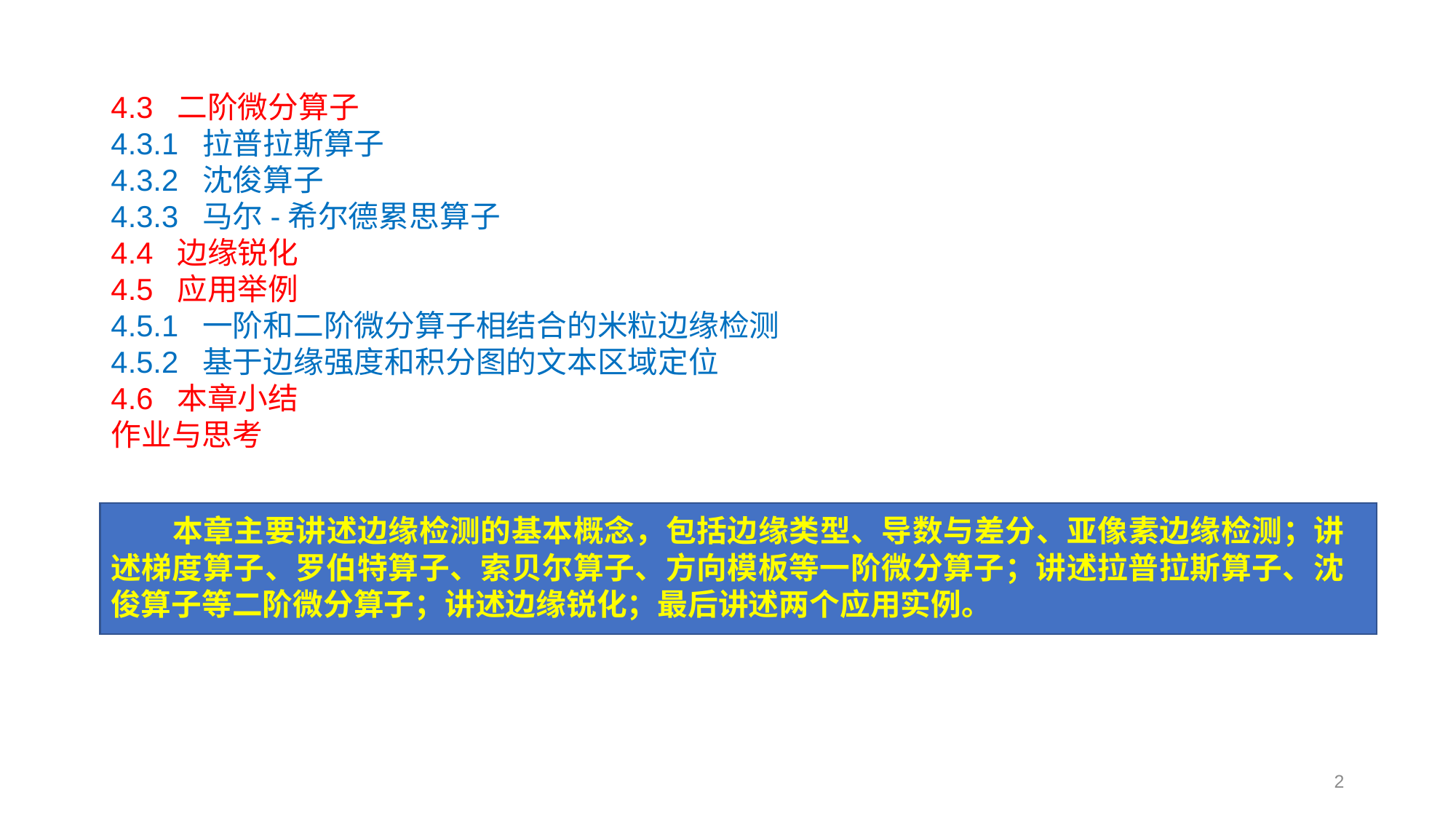

4.3  二阶微分算子
4.3.1  拉普拉斯算子
4.3.2  沈俊算子
4.3.3  马尔-希尔德累思算子
4.4  边缘锐化
4.5  应用举例
4.5.1  一阶和二阶微分算子相结合的米粒边缘检测
4.5.2  基于边缘强度和积分图的文本区域定位
4.6  本章小结
作业与思考

   本章主要讲述边缘检测的基本概念，包括边缘类型、导数与差分、亚像素边缘检测；讲述梯度算子、罗伯特算子、索贝尔算子、方向模板等一阶微分算子；讲述拉普拉斯算子、沈俊算子等二阶微分算子；讲述边缘锐化；最后讲述两个应用实例。
2